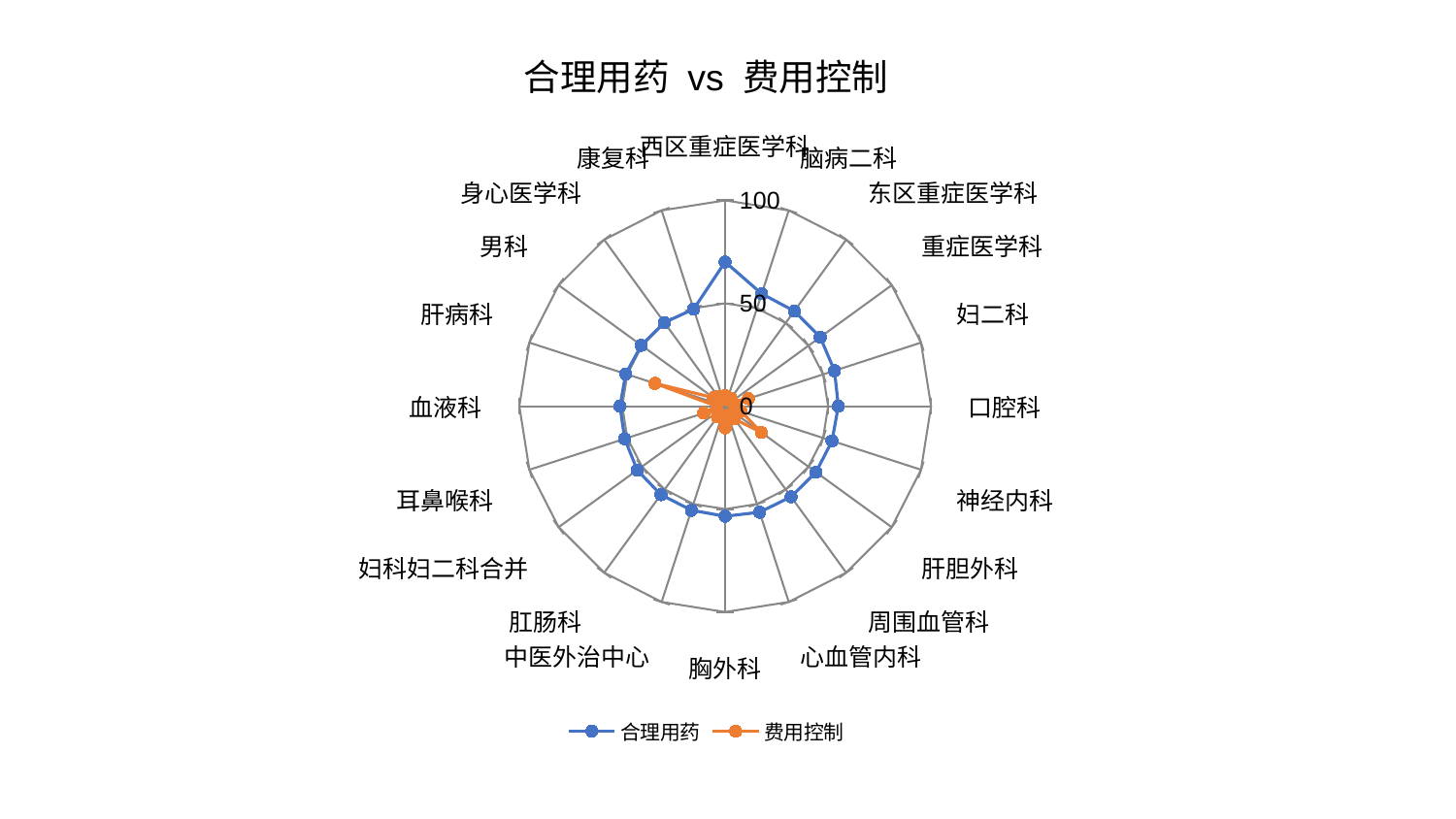

### Chart: 合理用药 vs 费用控制

| Category | 合理用药 | 费用控制 |
|---|---|---|
| 西区重症医学科 | 70.10272687590162 | 5.0895320959854775 |
| 脑病二科 | 57.439067407476145 | 3.9210439077380017 |
| 东区重症医学科 | 57.14176278521814 | 4.700850233287238 |
| 重症医学科 | 57.0547247727249 | 3.778794508677703 |
| 妇二科 | 55.84059982008003 | 11.839469608396618 |
| 口腔科 | 54.97628499834724 | 5.077073105626215 |
| 神经内科 | 54.58055185314215 | 8.105673157776067 |
| 肝胆外科 | 54.554769488317234 | 21.70591880075134 |
| 周围血管科 | 54.43335165686502 | 7.648178871714931 |
| 心血管内科 | 54.155892312094544 | 4.533377221844132 |
| 胸外科 | 53.48646078116932 | 10.601286761681711 |
| 中医外治中心 | 53.15717073009361 | 5.806240338299192 |
| 肛肠科 | 53.14737011409985 | 6.409342394791204 |
| 妇科妇二科合并 | 52.853542883241346 | 4.484727705863212 |
| 耳鼻喉科 | 51.3374358080178 | 10.978514442225608 |
| 血液科 | 51.10671617785982 | 4.1192933432413 |
| 肝病科 | 50.81323341828407 | 35.89610991140409 |
| 男科 | 50.37363230102019 | 6.997688333182122 |
| 身心医学科 | 50.257544928536134 | 5.666449739232434 |
| 康复科 | 49.59964123346576 | 3.420530902701228 |
118